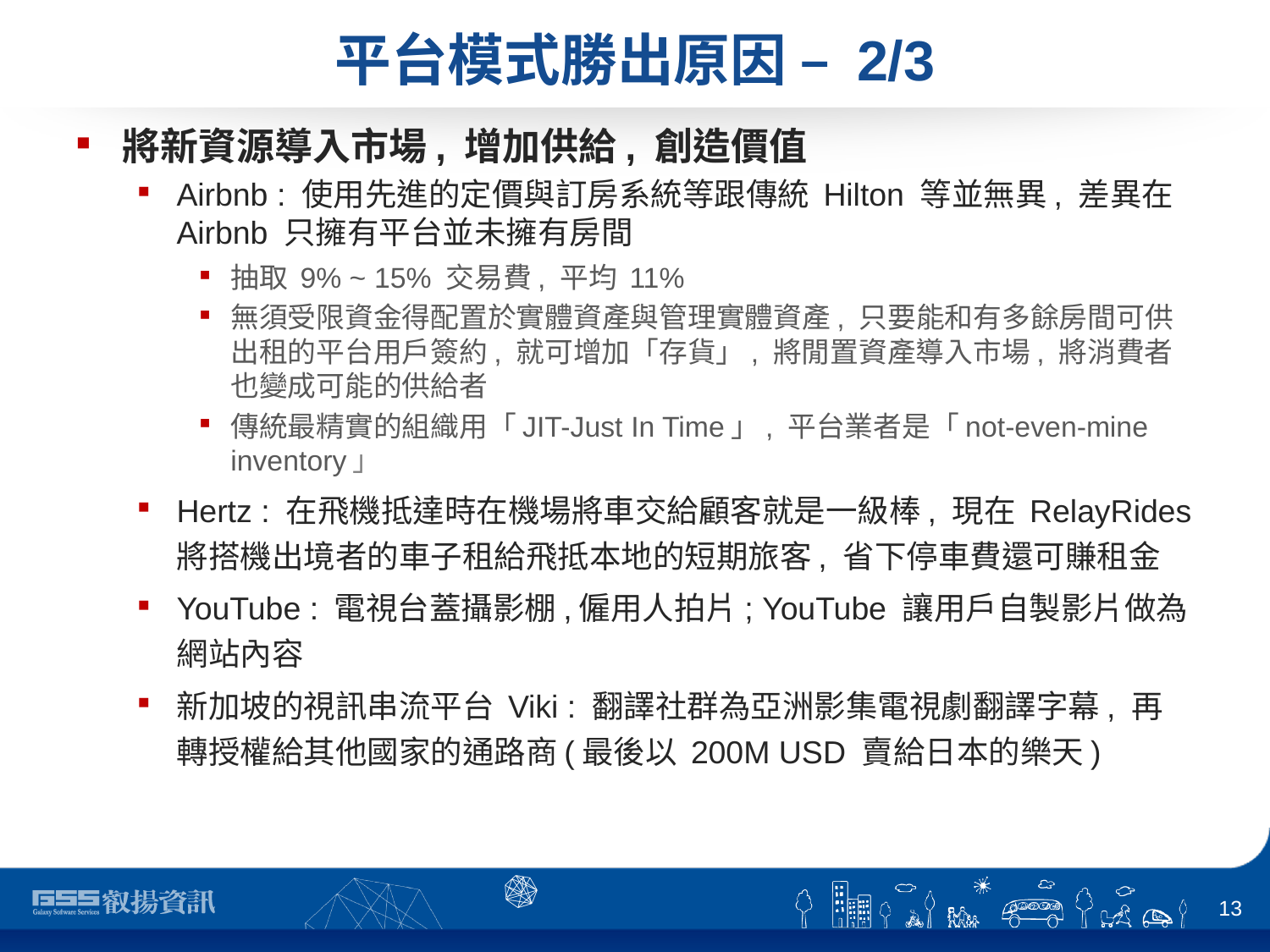

# 平台模式勝出原因 – 2/3
將新資源導入市場, 增加供給, 創造價值
Airbnb : 使用先進的定價與訂房系統等跟傳統 Hilton 等並無異, 差異在 Airbnb 只擁有平台並未擁有房間
抽取 9% ~ 15% 交易費, 平均 11%
無須受限資金得配置於實體資產與管理實體資產, 只要能和有多餘房間可供出租的平台用戶簽約, 就可增加「存貨」, 將閒置資產導入市場, 將消費者也變成可能的供給者
傳統最精實的組織用「JIT-Just In Time」, 平台業者是「not-even-mine inventory」
Hertz : 在飛機抵達時在機場將車交給顧客就是一級棒, 現在 RelayRides 將搭機出境者的車子租給飛抵本地的短期旅客, 省下停車費還可賺租金
YouTube : 電視台蓋攝影棚,僱用人拍片; YouTube 讓用戶自製影片做為網站內容
新加坡的視訊串流平台 Viki : 翻譯社群為亞洲影集電視劇翻譯字幕, 再轉授權給其他國家的通路商(最後以 200M USD 賣給日本的樂天)

13